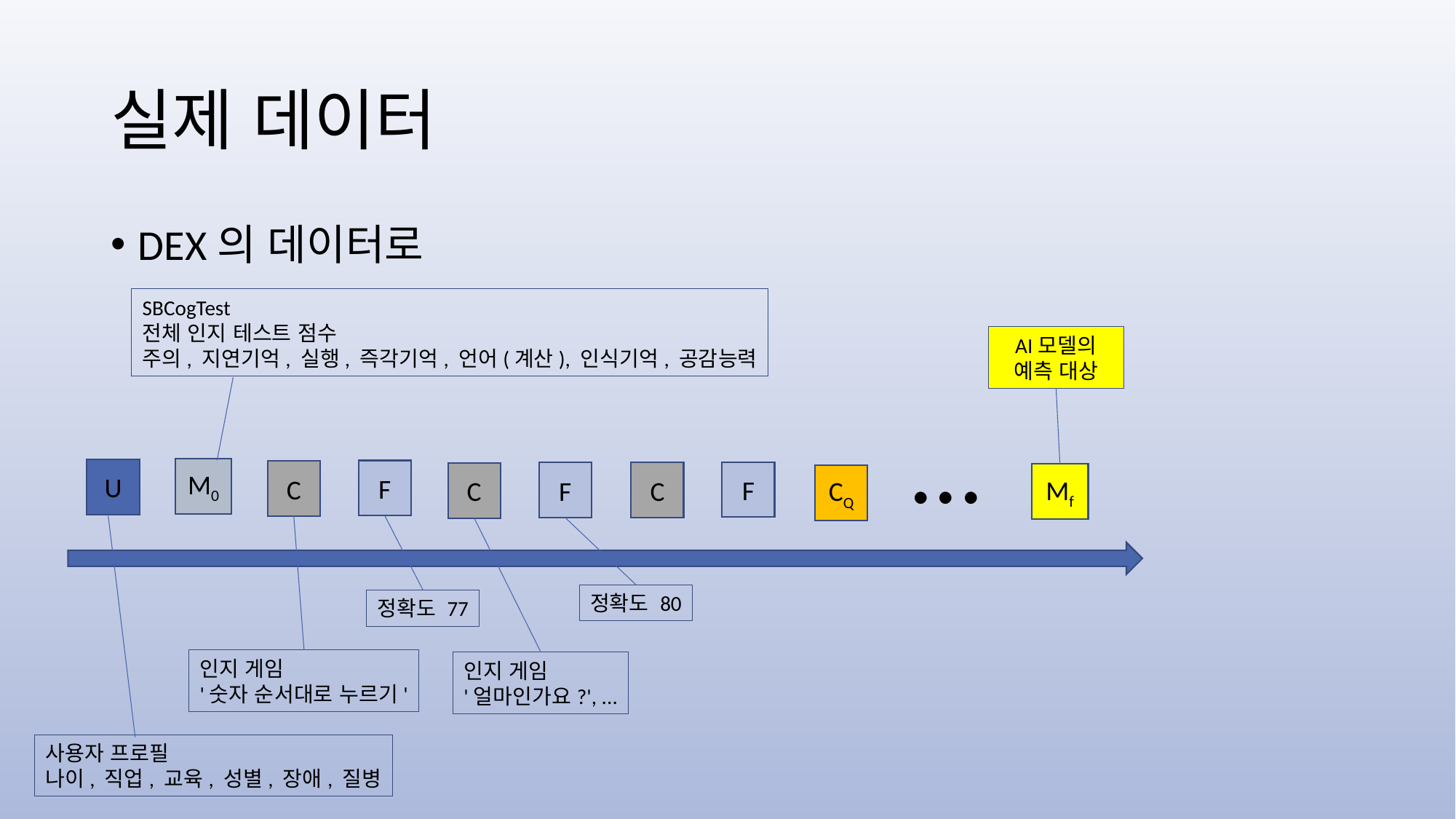

# 실제 데이터
DEX의 데이터로
SBCogTest
전체 인지 테스트 점수
주의, 지연기억, 실행, 즉각기억, 언어(계산), 인식기억, 공감능력
AI모델의 예측 대상
...
M0
U
F
C
F
F
C
C
Mf
CQ

정확도 80
정확도 77
인지 게임
'숫자 순서대로 누르기'
인지 게임
'얼마인가요?', ...
사용자 프로필
나이, 직업, 교육, 성별, 장애, 질병